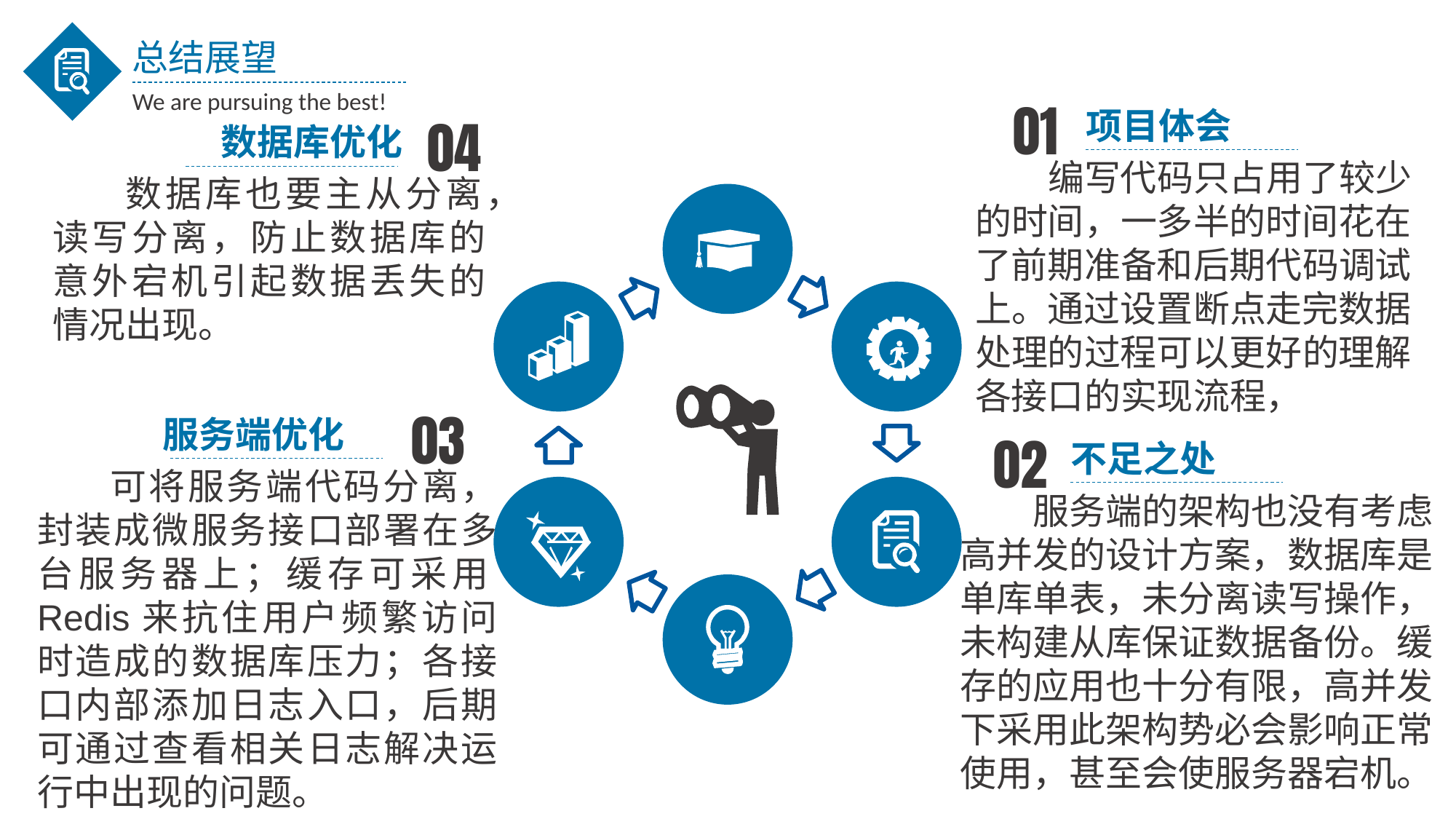

总结展望

We are pursuing the best!
01
项目体会
编写代码只占用了较少的时间，一多半的时间花在了前期准备和后期代码调试上。通过设置断点走完数据处理的过程可以更好的理解各接口的实现流程，
04
数据库优化
数据库也要主从分离，读写分离，防止数据库的意外宕机引起数据丢失的情况出现。

03
服务端优化
可将服务端代码分离，封装成微服务接口部署在多台服务器上；缓存可采用Redis来抗住用户频繁访问时造成的数据库压力；各接口内部添加日志入口，后期可通过查看相关日志解决运行中出现的问题。
02
不足之处
服务端的架构也没有考虑高并发的设计方案，数据库是单库单表，未分离读写操作，未构建从库保证数据备份。缓存的应用也十分有限，高并发下采用此架构势必会影响正常使用，甚至会使服务器宕机。